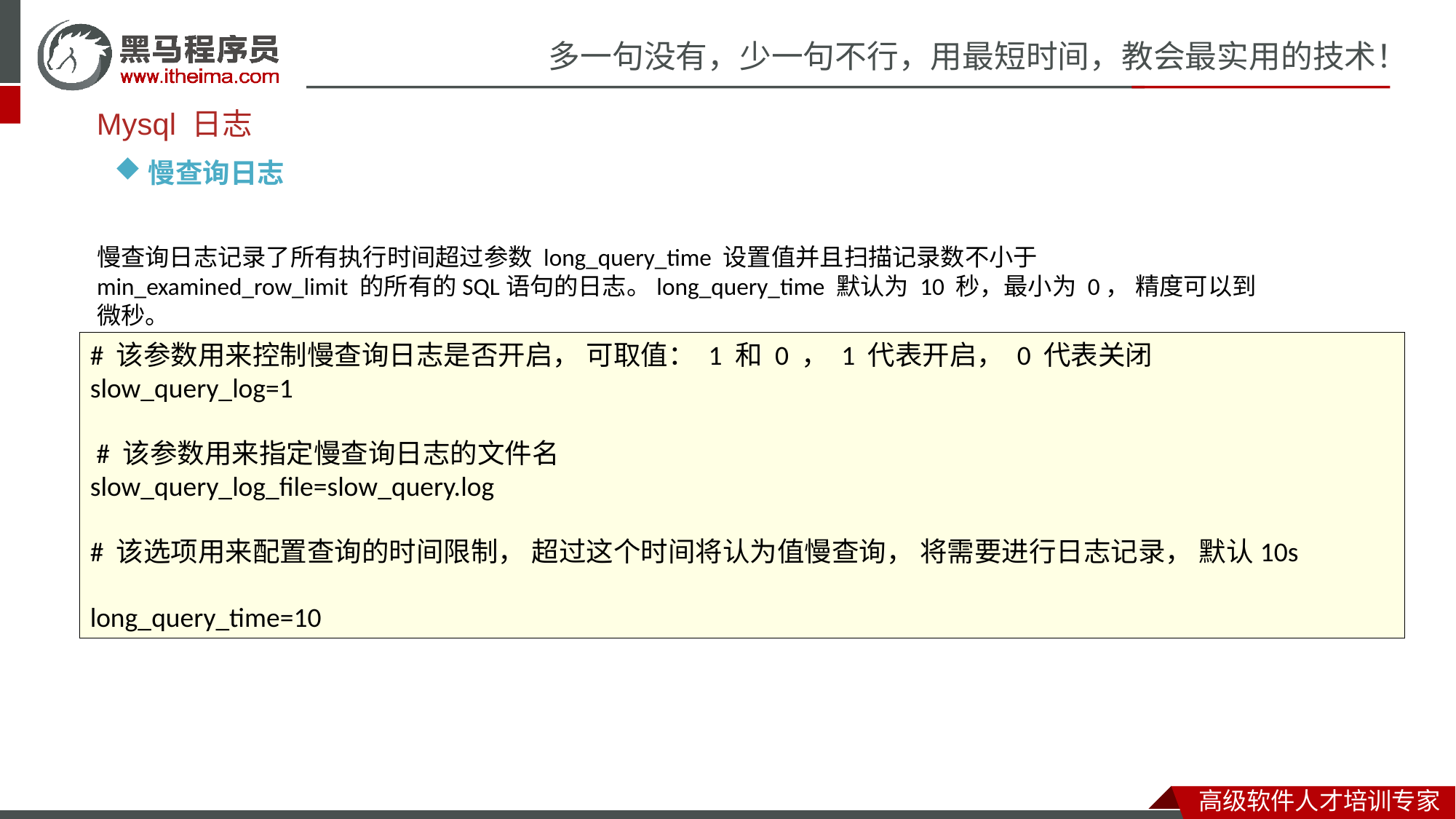

Mysql 日志
慢查询日志
慢查询日志记录了所有执行时间超过参数 long_query_time 设置值并且扫描记录数不小于 min_examined_row_limit 的所有的SQL语句的日志。long_query_time 默认为 10 秒，最小为 0， 精度可以到微秒。
# 该参数用来控制慢查询日志是否开启， 可取值： 1 和 0 ， 1 代表开启， 0 代表关闭
slow_query_log=1

 # 该参数用来指定慢查询日志的文件名
slow_query_log_file=slow_query.log

# 该选项用来配置查询的时间限制， 超过这个时间将认为值慢查询， 将需要进行日志记录， 默认10s

long_query_time=10